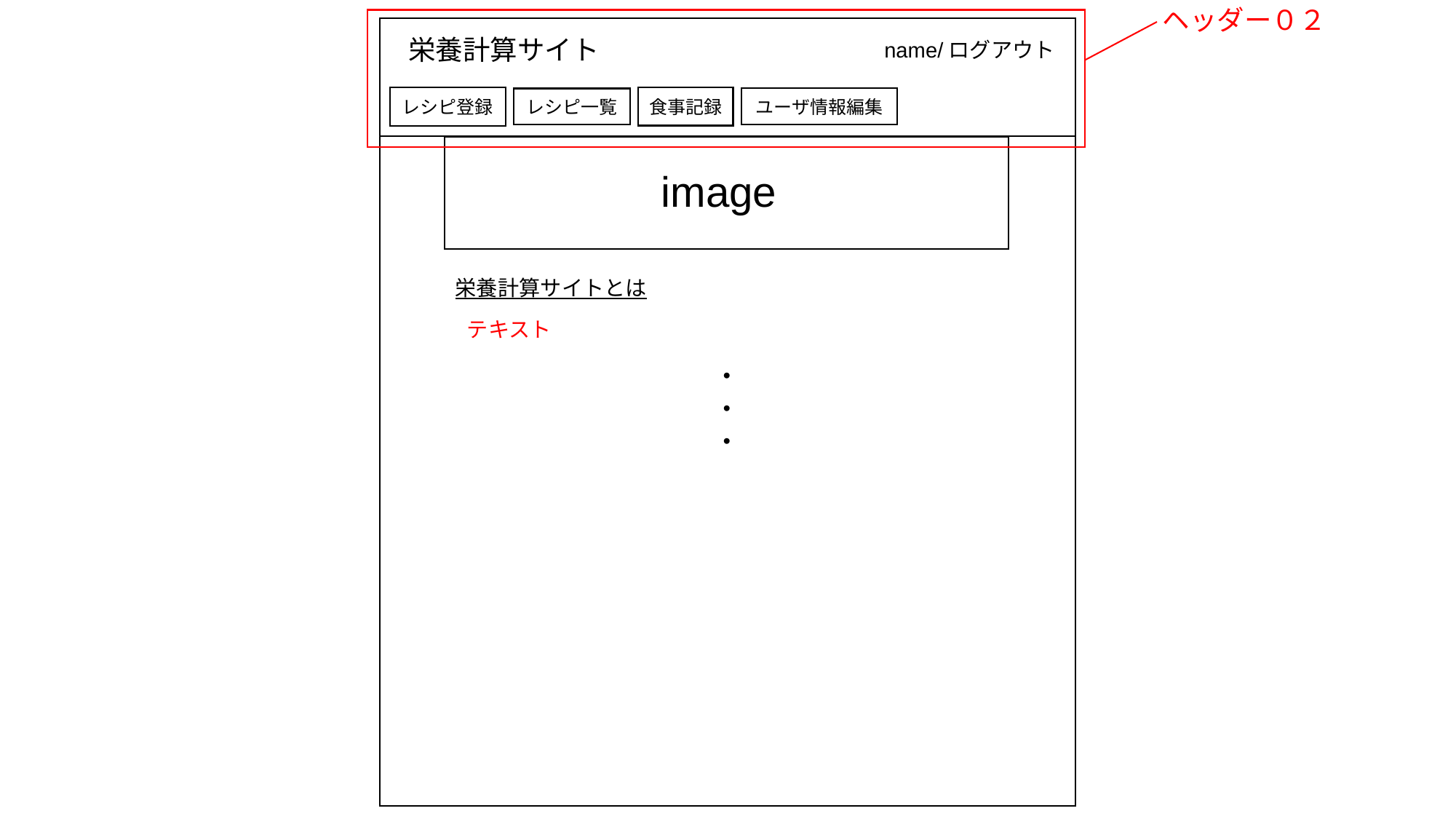

ヘッダー０２

栄養計算サイト
name/ログアウト
食事記録
レシピ登録
ユーザ情報編集
レシピ一覧

画面id
S-02-01

image
栄養計算サイトとは
テキスト
・
・
・